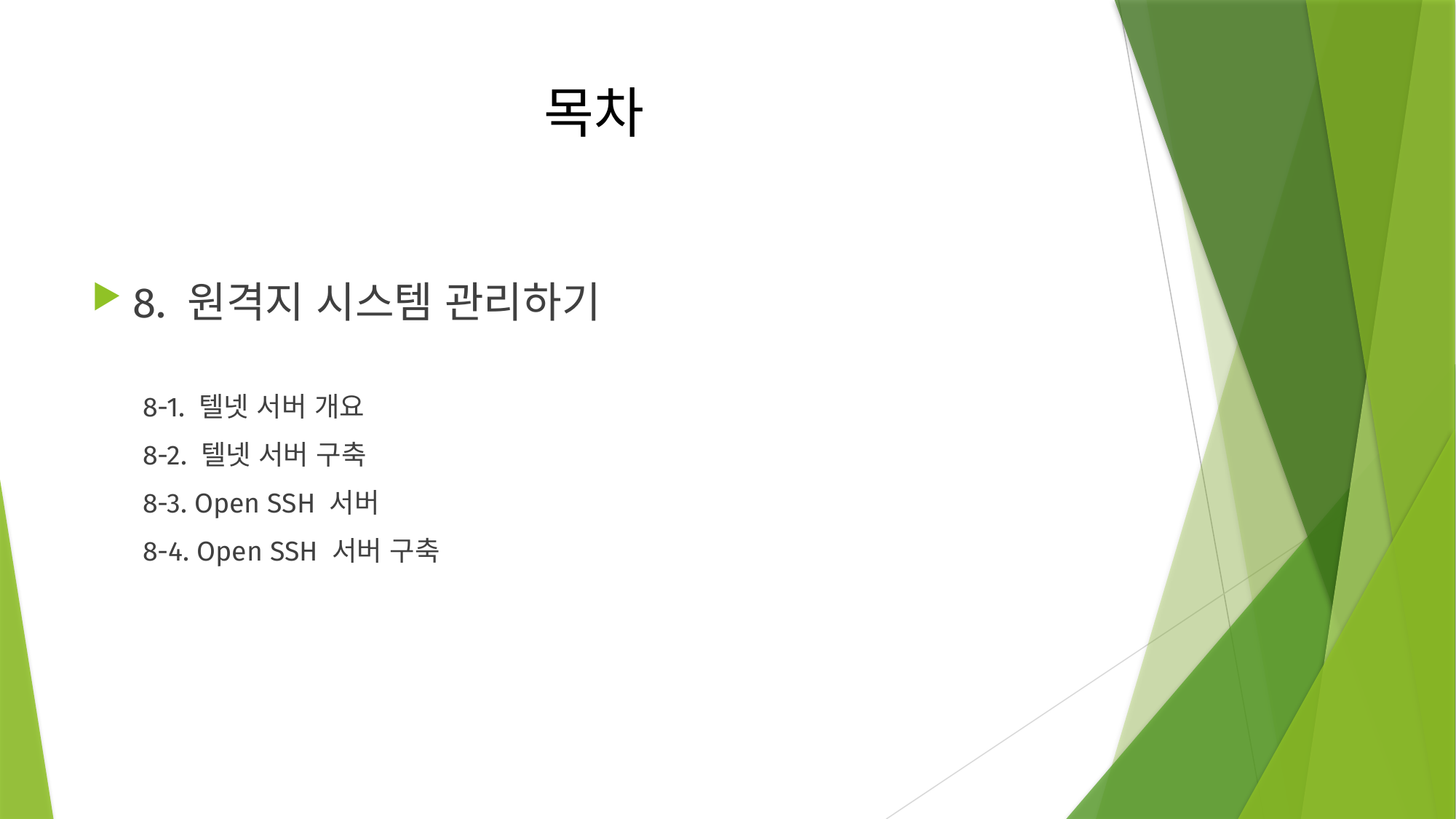

# 목차
8. 원격지 시스템 관리하기

       8-1. 텔넷 서버 개요
       8-2. 텔넷 서버 구축
       8-3. Open SSH 서버
       8-4. Open SSH 서버 구축